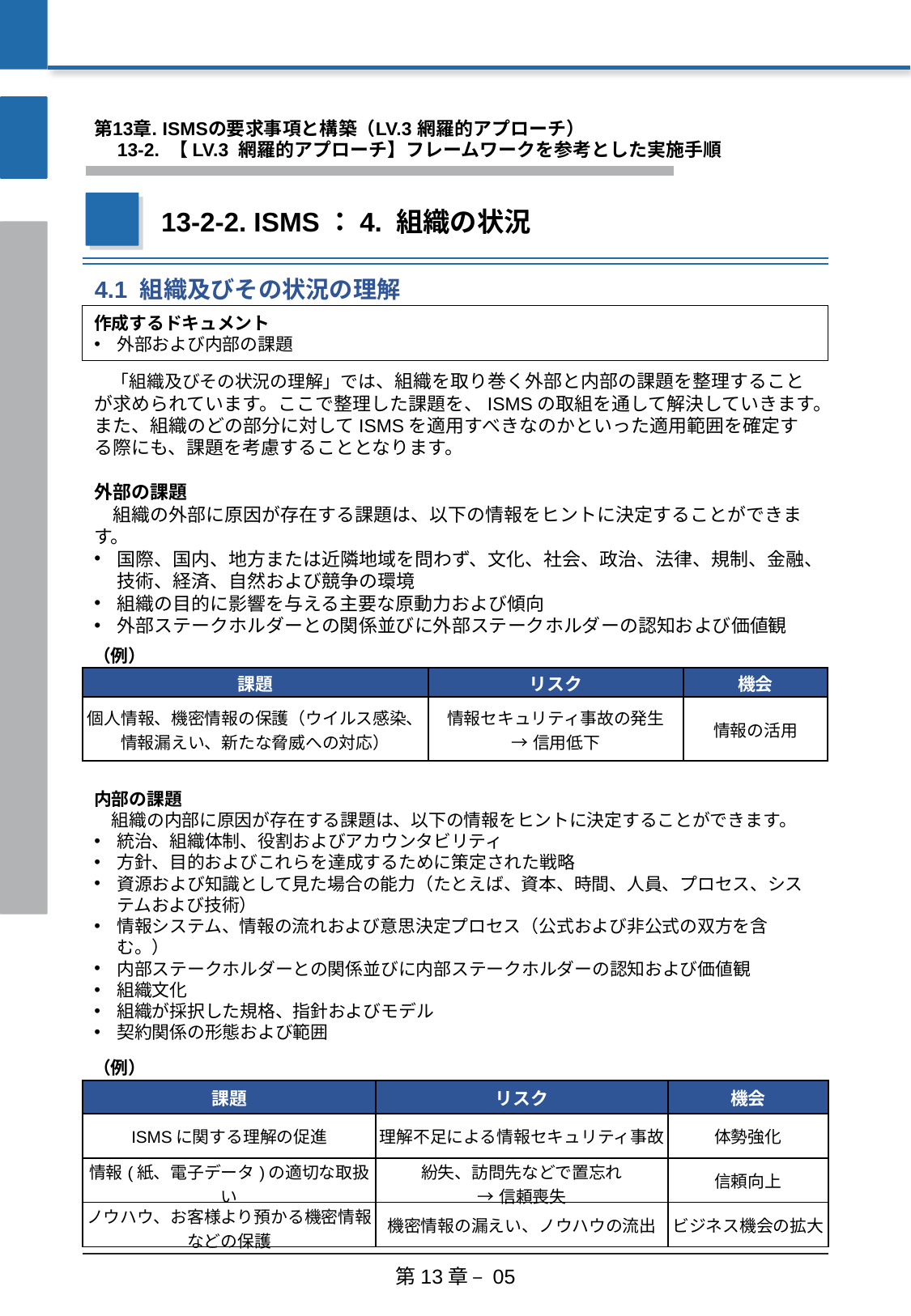

第13章. ISMSの要求事項と構築（LV.3 網羅的アプローチ）
　13-2. 【LV.3 網羅的アプローチ】フレームワークを参考とした実施手順
13-2-2. ISMS：4. 組織の状況
4.1 組織及びその状況の理解
作成するドキュメント
外部および内部の課題
　「組織及びその状況の理解」では、組織を取り巻く外部と内部の課題を整理することが求められています。ここで整理した課題を、ISMSの取組を通して解決していきます。また、組織のどの部分に対してISMSを適用すべきなのかといった適用範囲を確定する際にも、課題を考慮することとなります。
外部の課題
　組織の外部に原因が存在する課題は、以下の情報をヒントに決定することができます。
国際、国内、地方または近隣地域を問わず、文化、社会、政治、法律、規制、金融、技術、経済、自然および競争の環境
組織の目的に影響を与える主要な原動力および傾向
外部ステークホルダーとの関係並びに外部ステークホルダーの認知および価値観

（例）
| 課題 | リスク | 機会 |
| --- | --- | --- |
| 個人情報、機密情報の保護（ウイルス感染、情報漏えい、新たな脅威への対応） | 情報セキュリティ事故の発生 →信用低下 | 情報の活用 |
内部の課題
　組織の内部に原因が存在する課題は、以下の情報をヒントに決定することができます。
統治、組織体制、役割およびアカウンタビリティ
方針、目的およびこれらを達成するために策定された戦略
資源および知識として見た場合の能力（たとえば、資本、時間、人員、プロセス、システムおよび技術）
情報システム、情報の流れおよび意思決定プロセス（公式および非公式の双方を含む。）
内部ステークホルダーとの関係並びに内部ステークホルダーの認知および価値観
組織文化
組織が採択した規格、指針およびモデル
契約関係の形態および範囲
（例）

| 課題 | リスク | 機会 |
| --- | --- | --- |
| ISMSに関する理解の促進 | 理解不足による情報セキュリティ事故 | 体勢強化 |
| 情報(紙、電子データ)の適切な取扱い | 紛失、訪問先などで置忘れ →信頼喪失 | 信頼向上 |
| ノウハウ、お客様より預かる機密情報などの保護 | 機密情報の漏えい、ノウハウの流出 | ビジネス機会の拡大 |
第13章 – 05